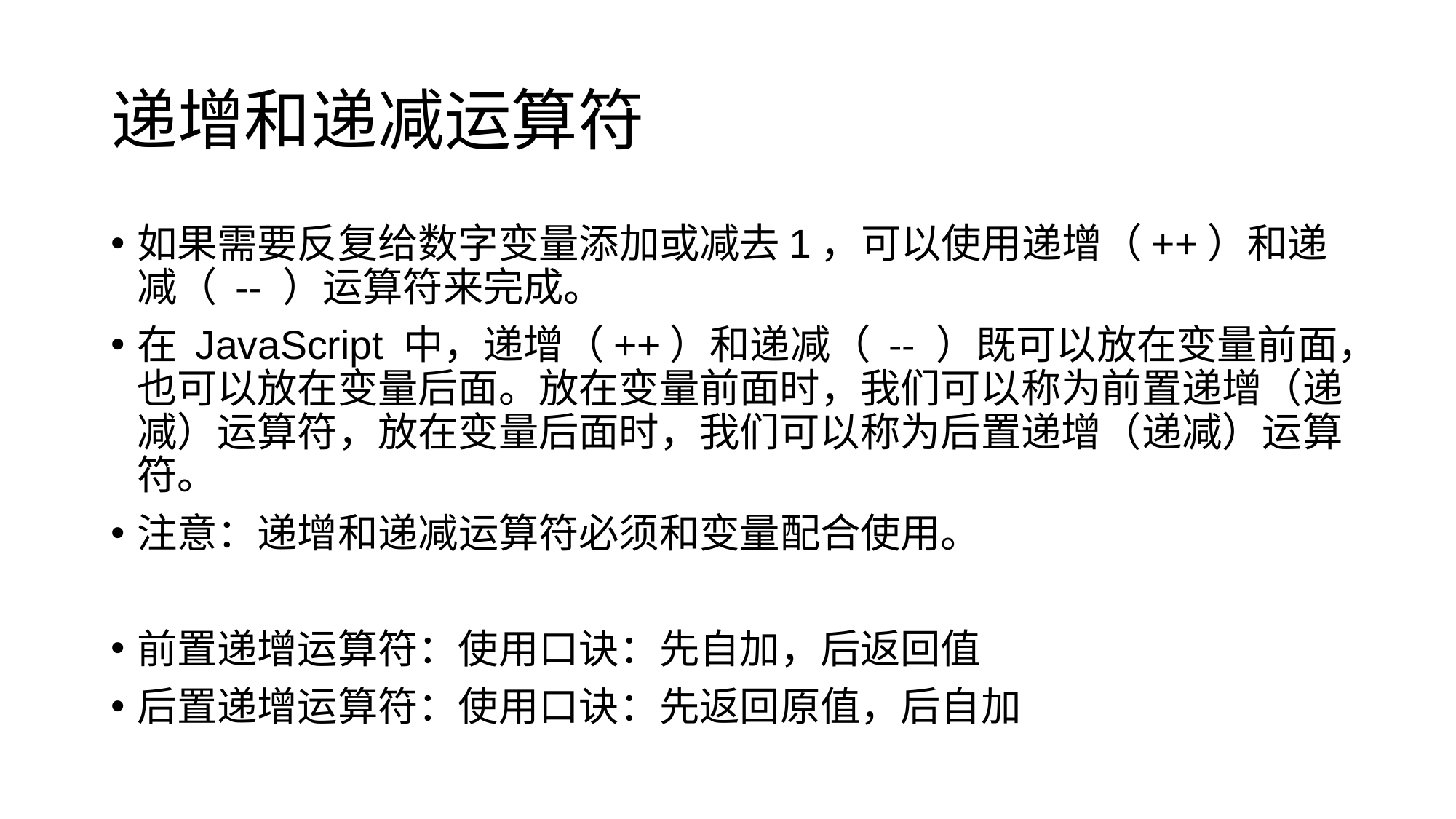

# 递增和递减运算符
如果需要反复给数字变量添加或减去1，可以使用递增（++）和递减（ -- ）运算符来完成。
在 JavaScript 中，递增（++）和递减（ -- ）既可以放在变量前面，也可以放在变量后面。放在变量前面时，我们可以称为前置递增（递减）运算符，放在变量后面时，我们可以称为后置递增（递减）运算符。
注意：递增和递减运算符必须和变量配合使用。

前置递增运算符：使用口诀：先自加，后返回值
后置递增运算符：使用口诀：先返回原值，后自加